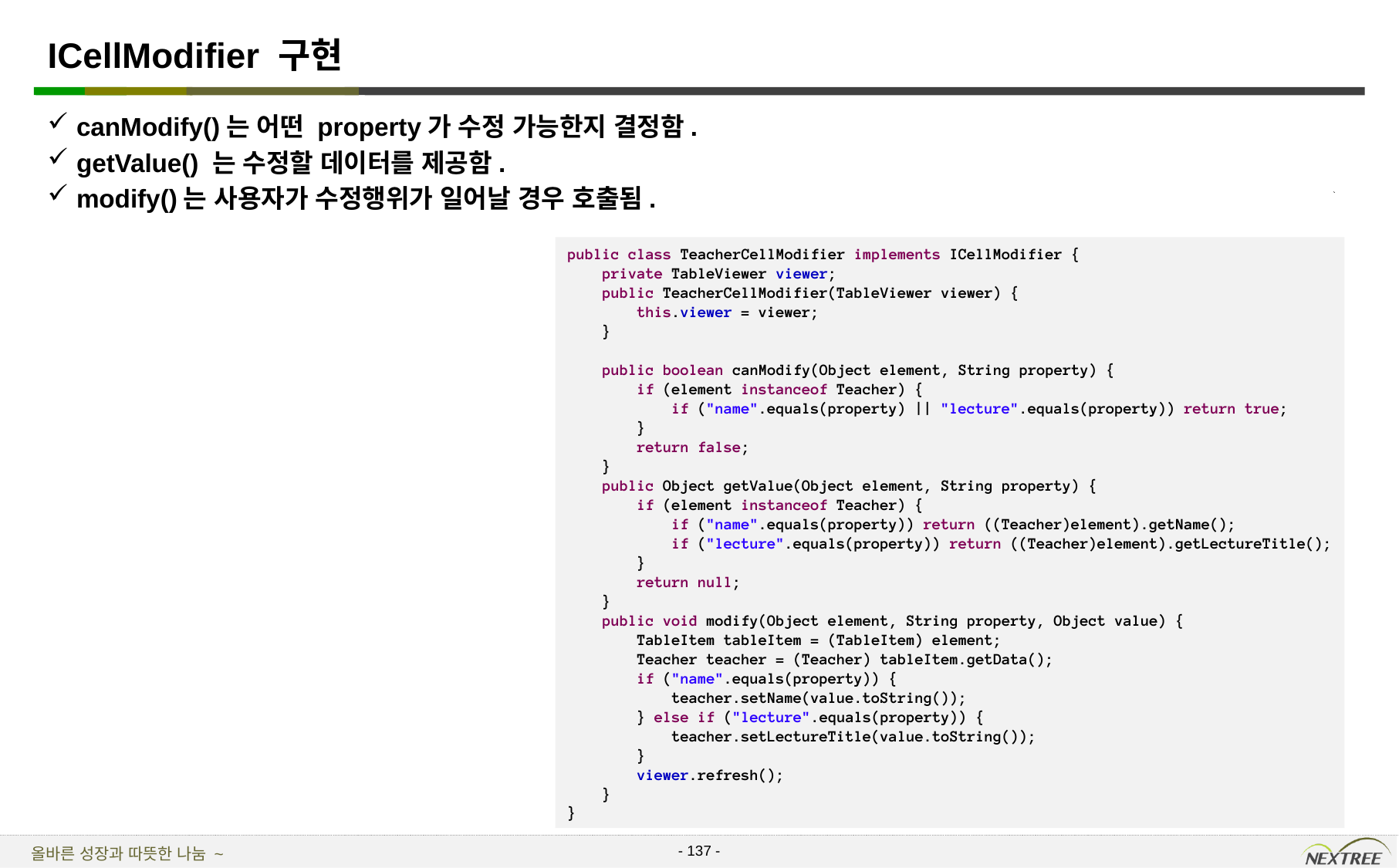

# ICellModifier 구현
canModify()는 어떤 property가 수정 가능한지 결정함.
getValue() 는 수정할 데이터를 제공함.
modify()는 사용자가 수정행위가 일어날 경우 호출됨.
public class TeacherCellModifier implements ICellModifier {
    private TableViewer viewer;
    public TeacherCellModifier(TableViewer viewer) {
        this.viewer = viewer;
    }

    public boolean canModify(Object element, String property) {
        if (element instanceof Teacher) {
            if ("name".equals(property) || "lecture".equals(property)) return true;
        }
        return false;
    }
    public Object getValue(Object element, String property) {
        if (element instanceof Teacher) {
            if ("name".equals(property)) return ((Teacher)element).getName();
            if ("lecture".equals(property)) return ((Teacher)element).getLectureTitle();
        }
        return null;
    }
    public void modify(Object element, String property, Object value) {
        TableItem tableItem = (TableItem) element;
        Teacher teacher = (Teacher) tableItem.getData();
        if ("name".equals(property)) {
            teacher.setName(value.toString());
        } else if ("lecture".equals(property)) {
            teacher.setLectureTitle(value.toString());
        }
        viewer.refresh();
    }
}